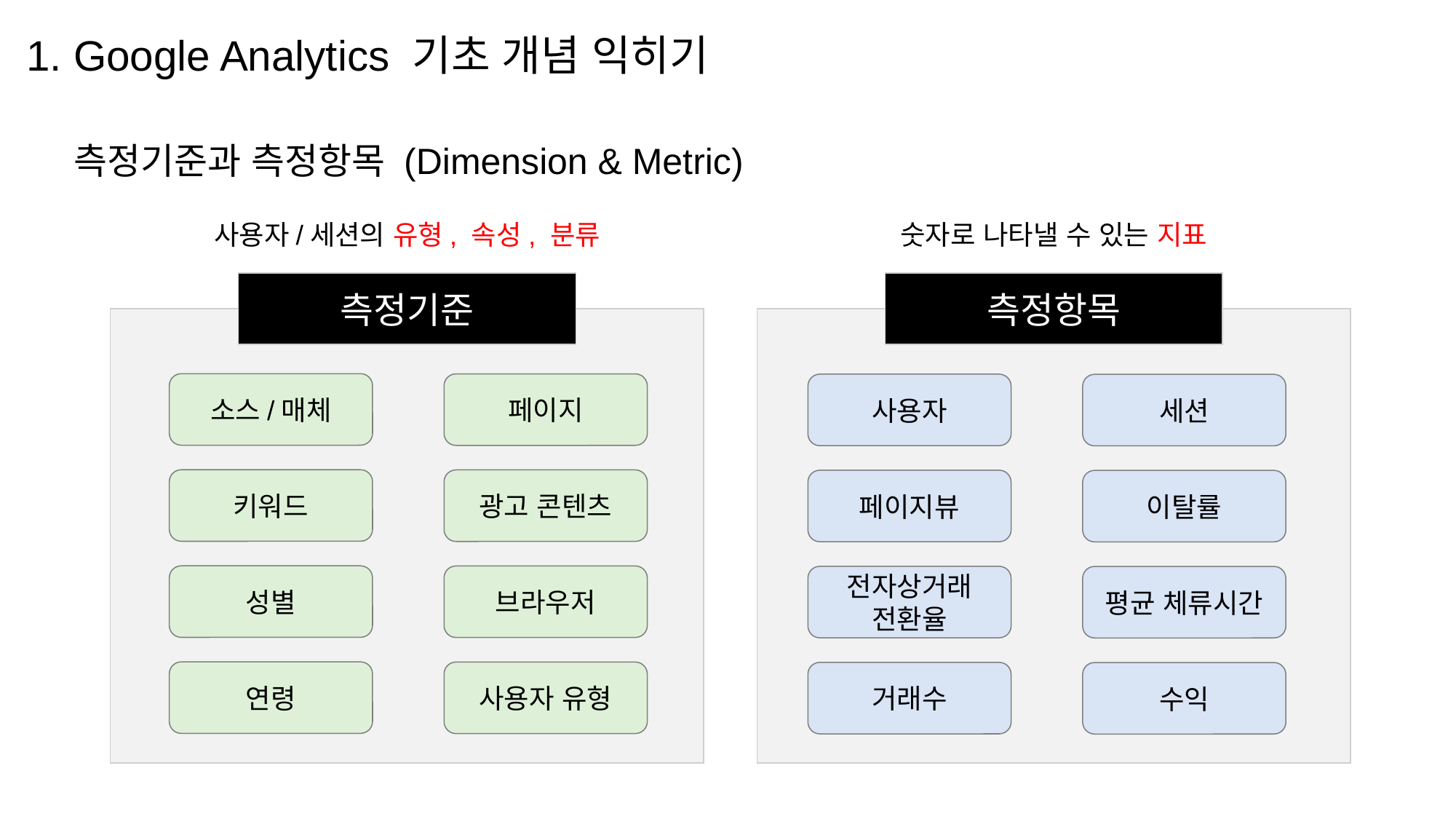

1. Google Analytics 기초 개념 익히기
측정기준과 측정항목 (Dimension & Metric)
사용자/세션의 유형, 속성, 분류
숫자로 나타낼 수 있는 지표
측정기준
측정항목

소스/매체
페이지
사용자
세션
키워드
광고 콘텐츠
페이지뷰
이탈률
성별
브라우저
전자상거래
전환율
평균 체류시간
연령
사용자 유형
거래수
수익